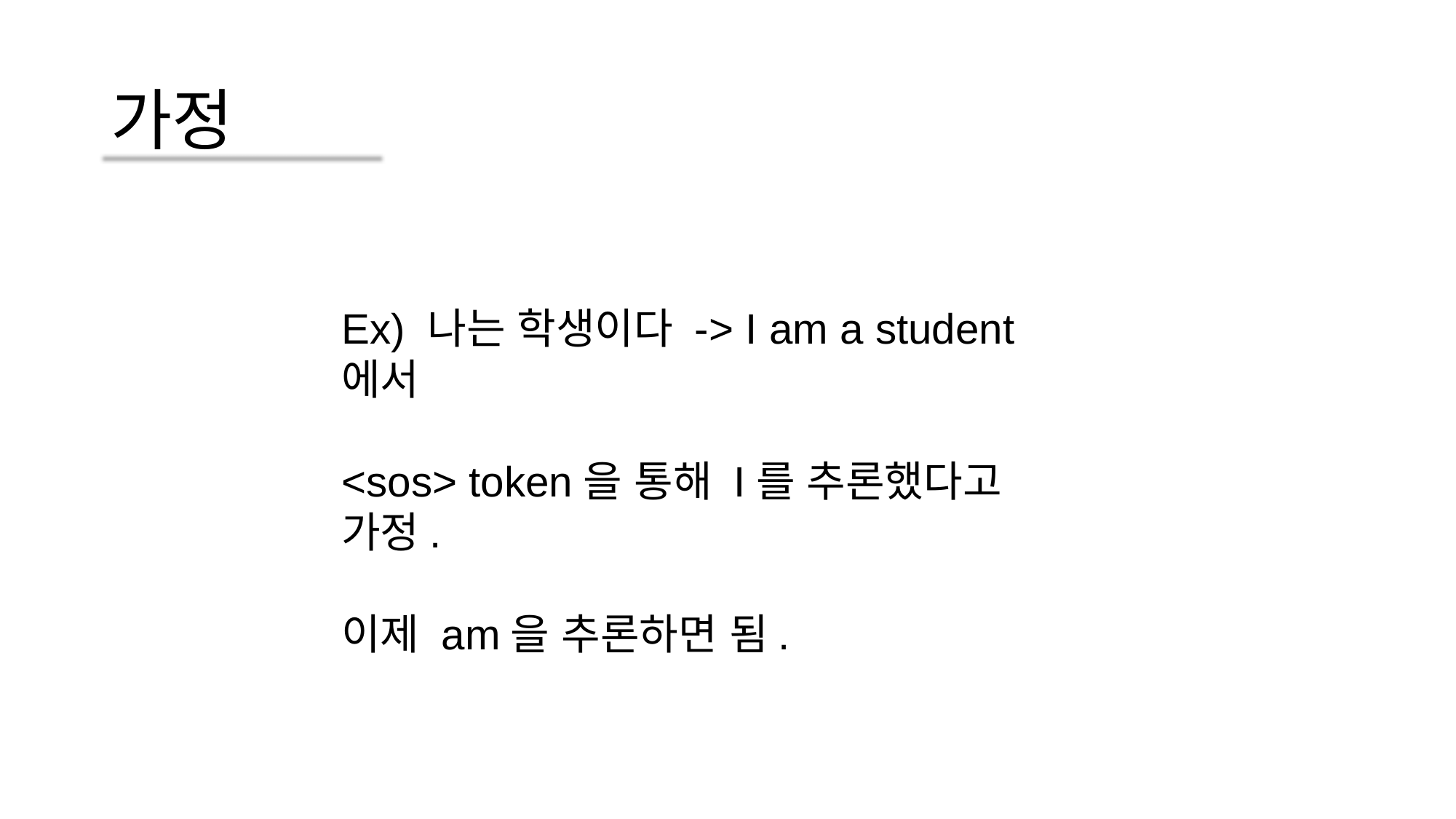

# 가정

Ex) 나는 학생이다 -> I am a student에서

<sos> token을 통해 I를 추론했다고 가정.

이제 am을 추론하면 됨.